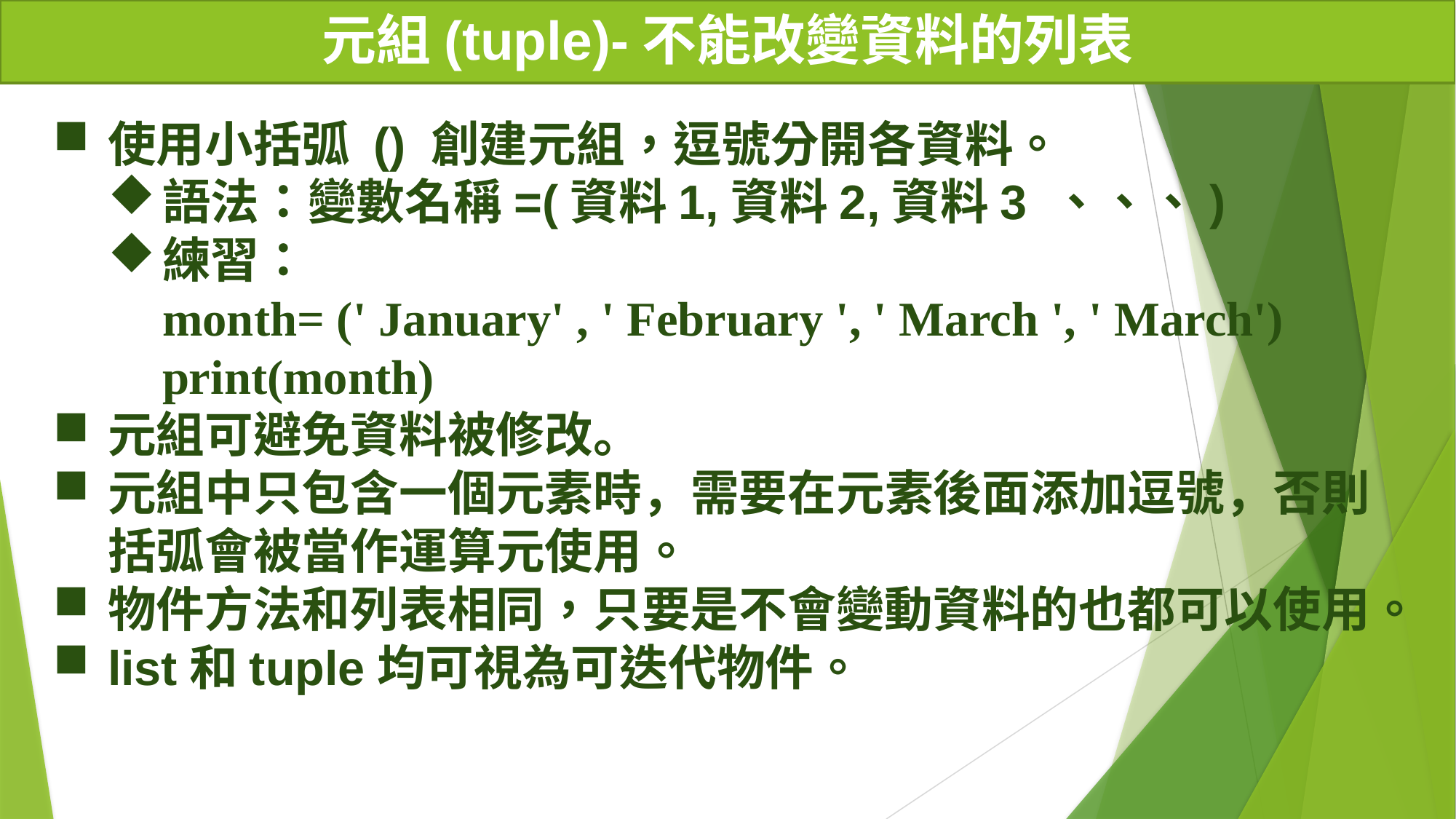

# 元組(tuple)-不能改變資料的列表
使用小括弧 () 創建元組，逗號分開各資料。
語法：變數名稱=(資料1,資料2,資料3 、、、)
練習：
month= (' January' , ' February ', ' March ', ' March')
print(month)
元組可避免資料被修改。
元組中只包含一個元素時，需要在元素後面添加逗號，否則括弧會被當作運算元使用。
物件方法和列表相同，只要是不會變動資料的也都可以使用。
list和tuple均可視為可迭代物件。